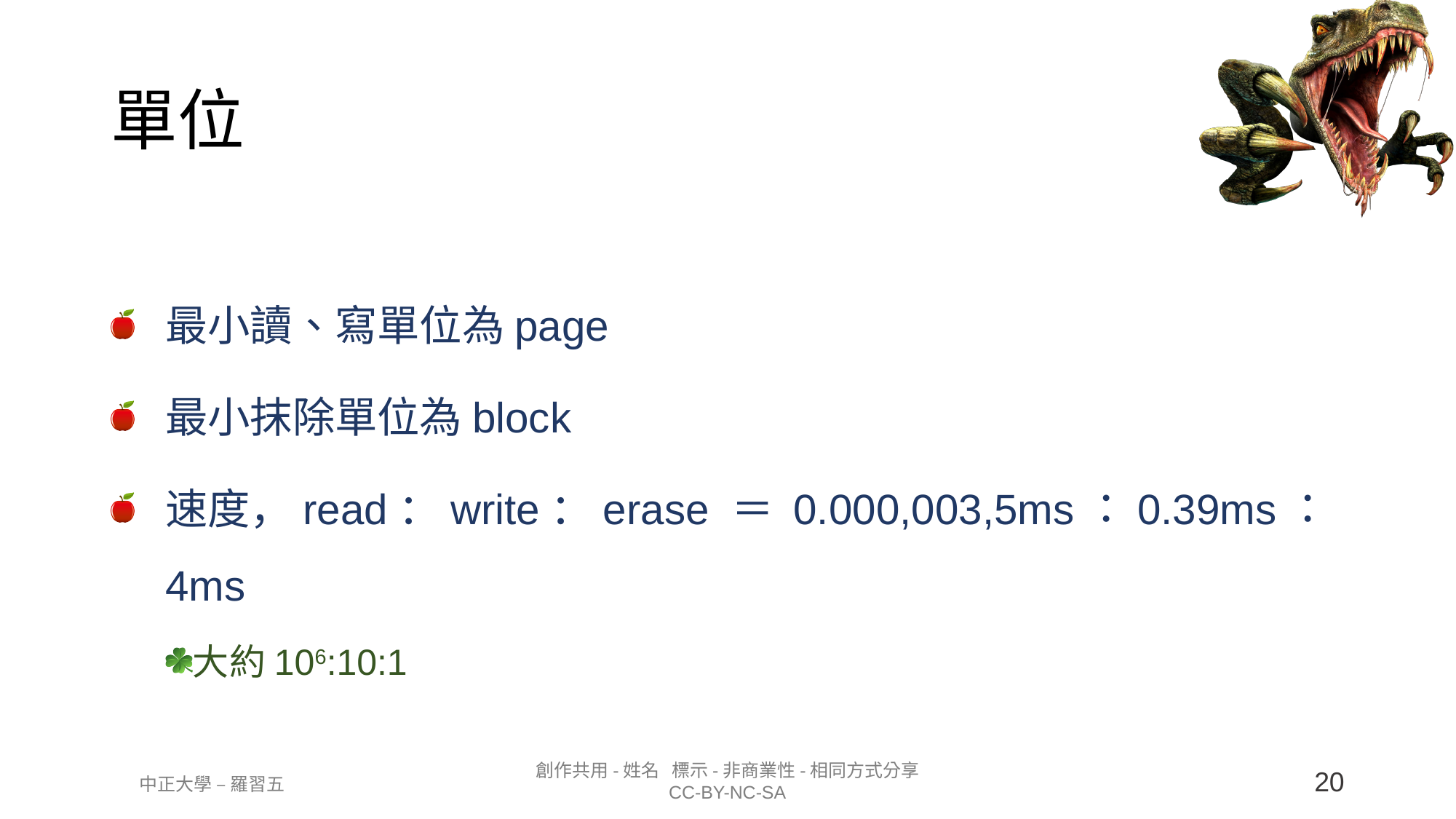

# 單位
最小讀、寫單位為page
最小抹除單位為block
速度，read：write：erase ＝ 0.000,003,5ms：0.39ms：4ms
大約106:10:1